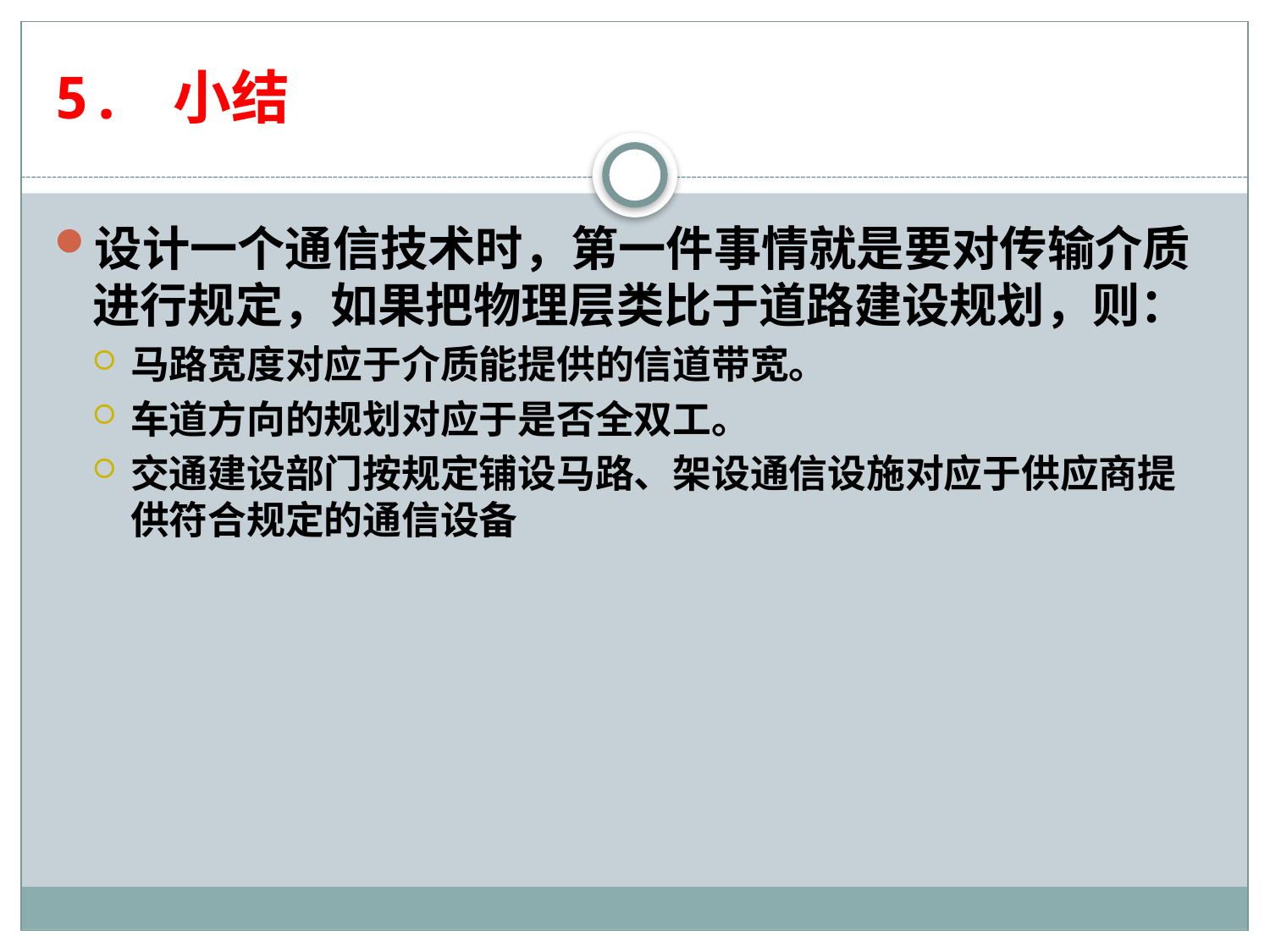

# 5. 小结
设计一个通信技术时，第一件事情就是要对传输介质进行规定，如果把物理层类比于道路建设规划，则：
马路宽度对应于介质能提供的信道带宽。
车道方向的规划对应于是否全双工。
交通建设部门按规定铺设马路、架设通信设施对应于供应商提供符合规定的通信设备